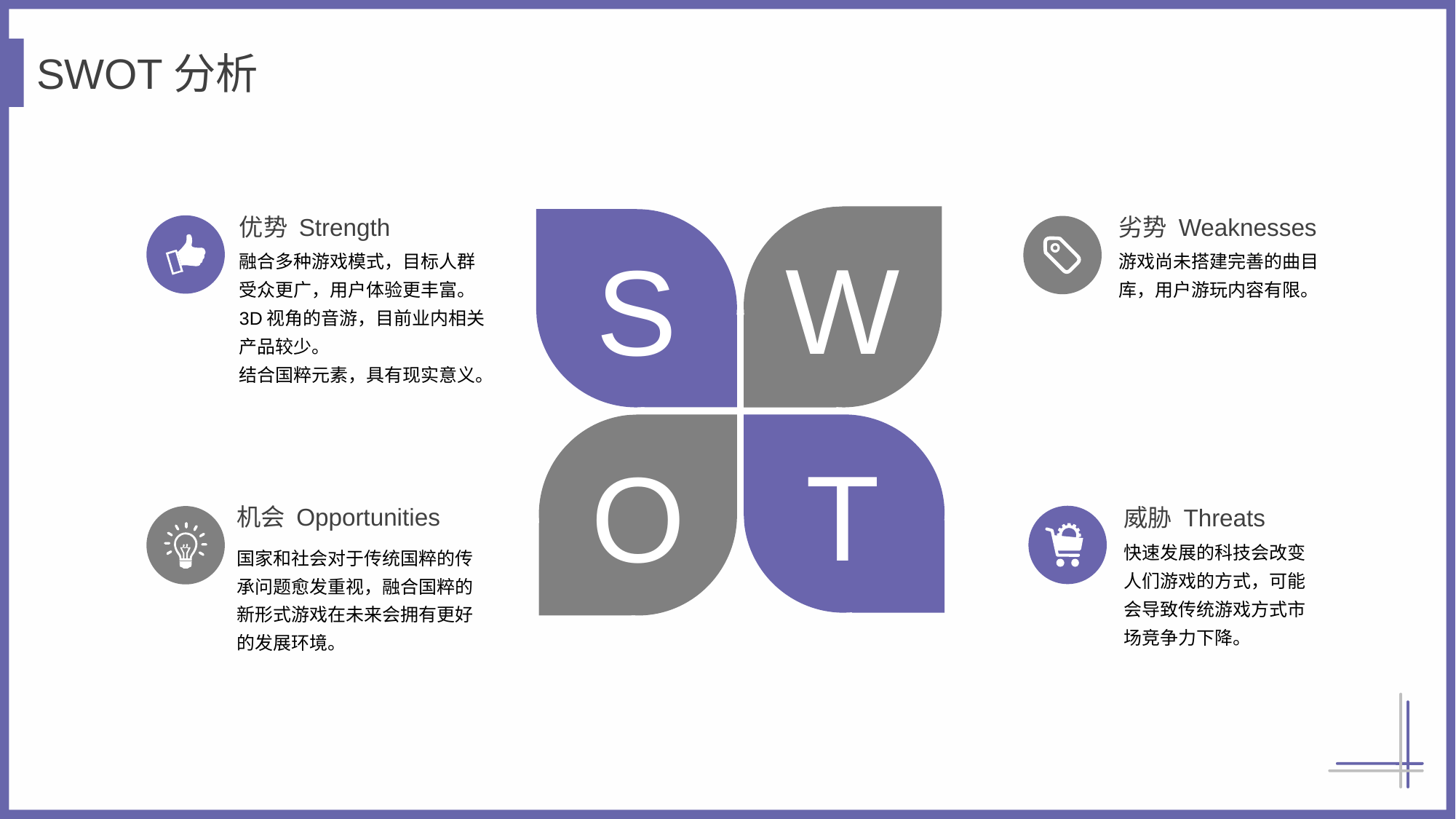

SWOT分析
优势 Strength

劣势 Weaknesses

W
S

融合多种游戏模式，目标人群受众更广，用户体验更丰富。
3D视角的音游，目前业内相关产品较少。
结合国粹元素，具有现实意义。
游戏尚未搭建完善的曲目库，用户游玩内容有限。

T
O
机会 Opportunities
威胁 Threats

快速发展的科技会改变人们游戏的方式，可能会导致传统游戏方式市场竞争力下降。
国家和社会对于传统国粹的传承问题愈发重视，融合国粹的新形式游戏在未来会拥有更好的发展环境。